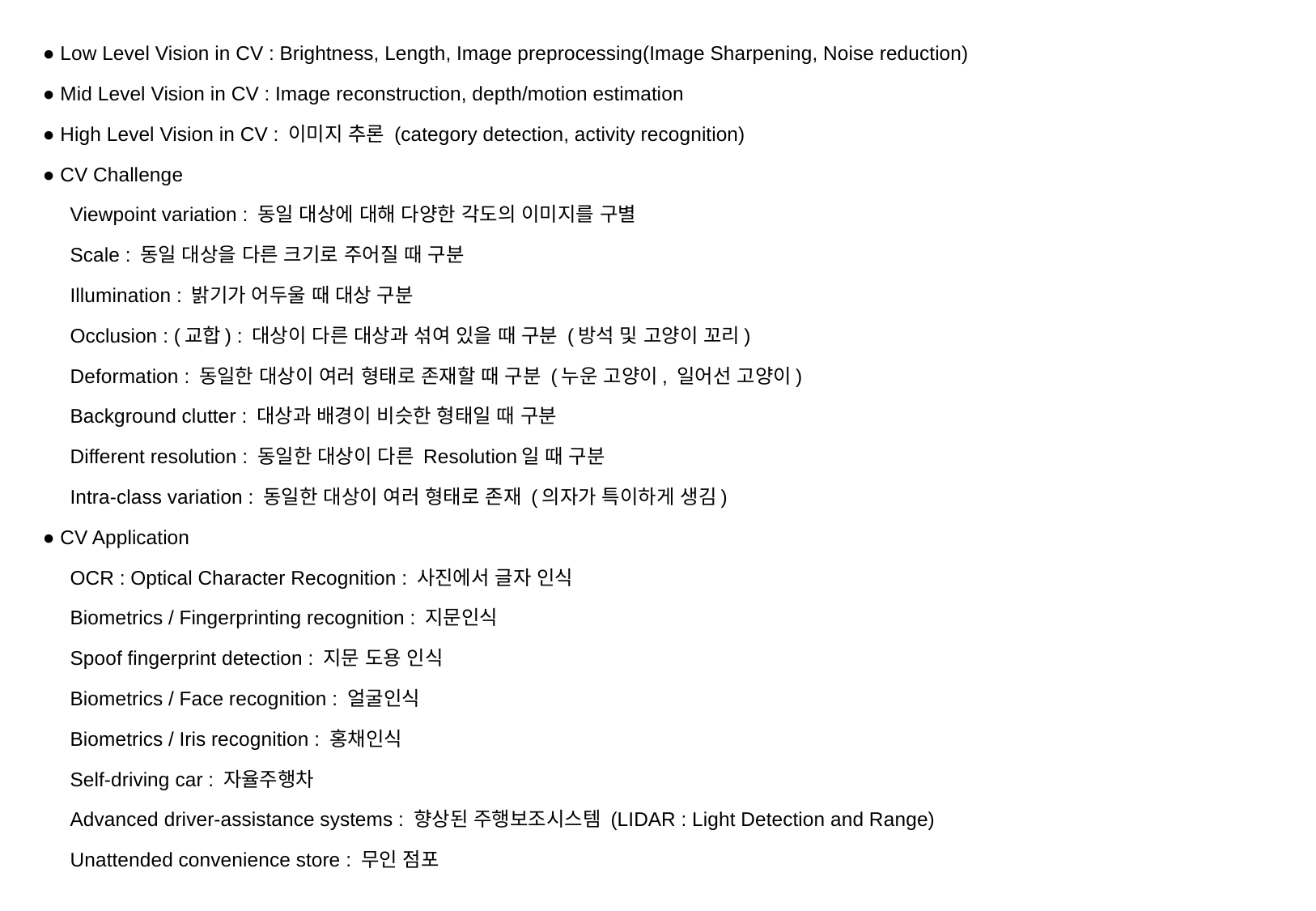

● Low Level Vision in CV : Brightness, Length, Image preprocessing(Image Sharpening, Noise reduction)
● Mid Level Vision in CV : Image reconstruction, depth/motion estimation
● High Level Vision in CV : 이미지 추론 (category detection, activity recognition)
● CV Challenge
     Viewpoint variation : 동일 대상에 대해 다양한 각도의 이미지를 구별
     Scale : 동일 대상을 다른 크기로 주어질 때 구분
     Illumination : 밝기가 어두울 때 대상 구분
     Occlusion : (교합) : 대상이 다른 대상과 섞여 있을 때 구분 (방석 및 고양이 꼬리)
     Deformation : 동일한 대상이 여러 형태로 존재할 때 구분 (누운 고양이, 일어선 고양이)
     Background clutter : 대상과 배경이 비슷한 형태일 때 구분
     Different resolution : 동일한 대상이 다른 Resolution일 때 구분
     Intra-class variation : 동일한 대상이 여러 형태로 존재 (의자가 특이하게 생김)
● CV Application
     OCR : Optical Character Recognition : 사진에서 글자 인식
     Biometrics / Fingerprinting recognition : 지문인식
     Spoof fingerprint detection : 지문 도용 인식
     Biometrics / Face recognition : 얼굴인식
     Biometrics / Iris recognition : 홍채인식
     Self-driving car : 자율주행차
     Advanced driver-assistance systems : 향상된 주행보조시스템 (LIDAR : Light Detection and Range)
     Unattended convenience store : 무인 점포